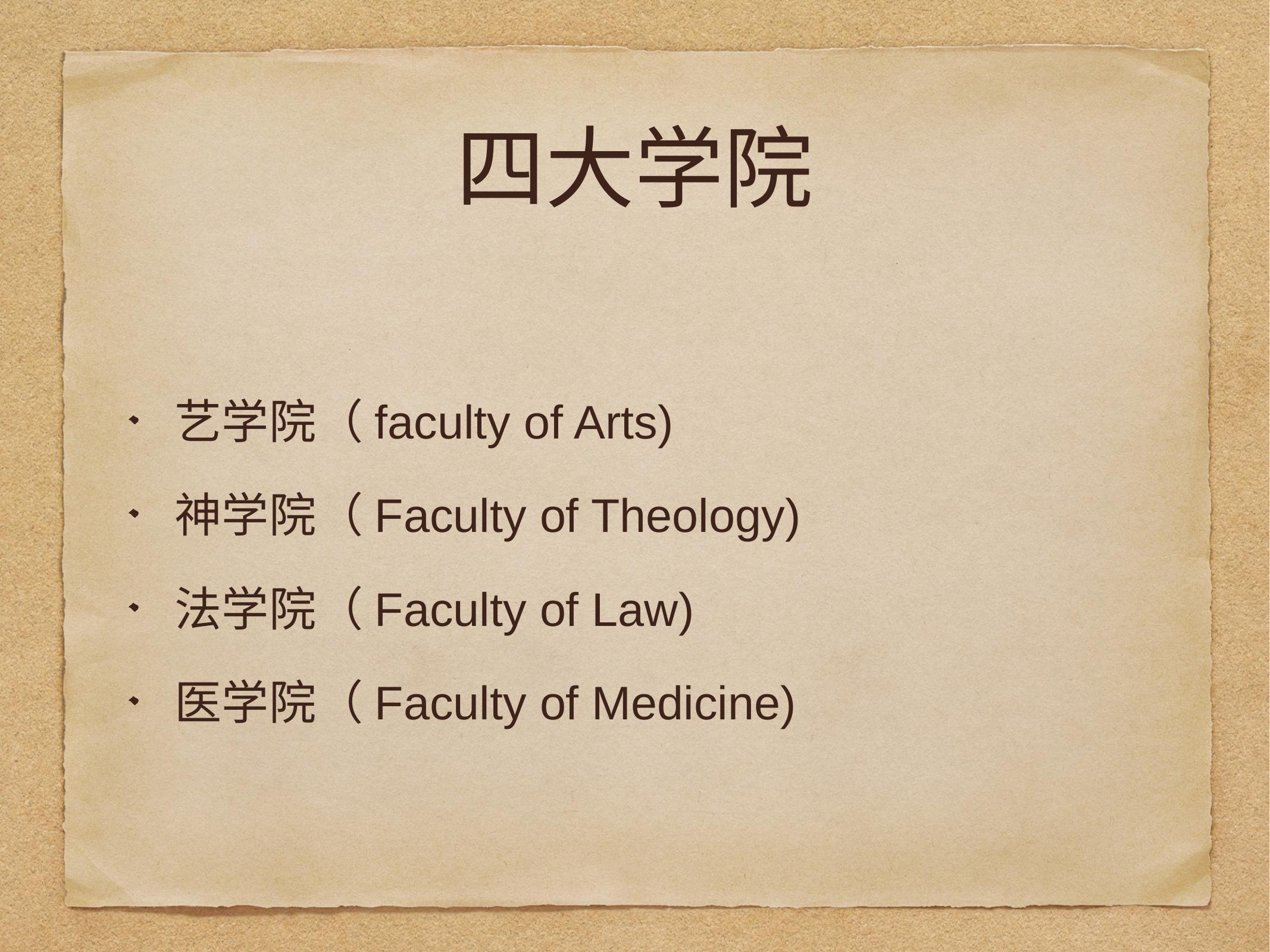

# 四大学院
艺学院（faculty of Arts)
神学院（Faculty of Theology)
法学院（Faculty of Law)
医学院（Faculty of Medicine)